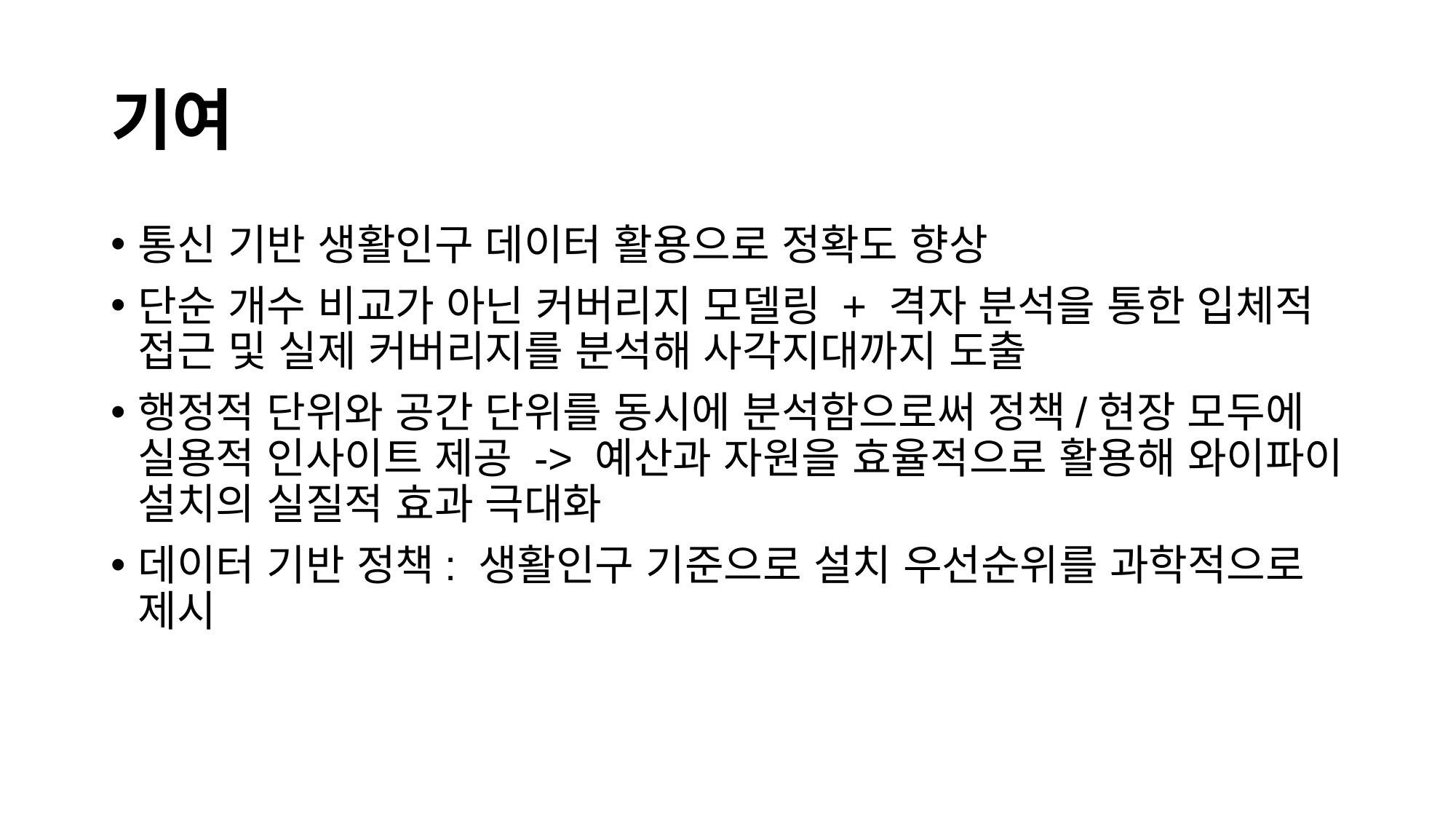

# 기여
통신 기반 생활인구 데이터 활용으로 정확도 향상
단순 개수 비교가 아닌 커버리지 모델링 + 격자 분석을 통한 입체적 접근 및 실제 커버리지를 분석해 사각지대까지 도출
행정적 단위와 공간 단위를 동시에 분석함으로써 정책/현장 모두에 실용적 인사이트 제공 -> 예산과 자원을 효율적으로 활용해 와이파이 설치의 실질적 효과 극대화
데이터 기반 정책: 생활인구 기준으로 설치 우선순위를 과학적으로 제시